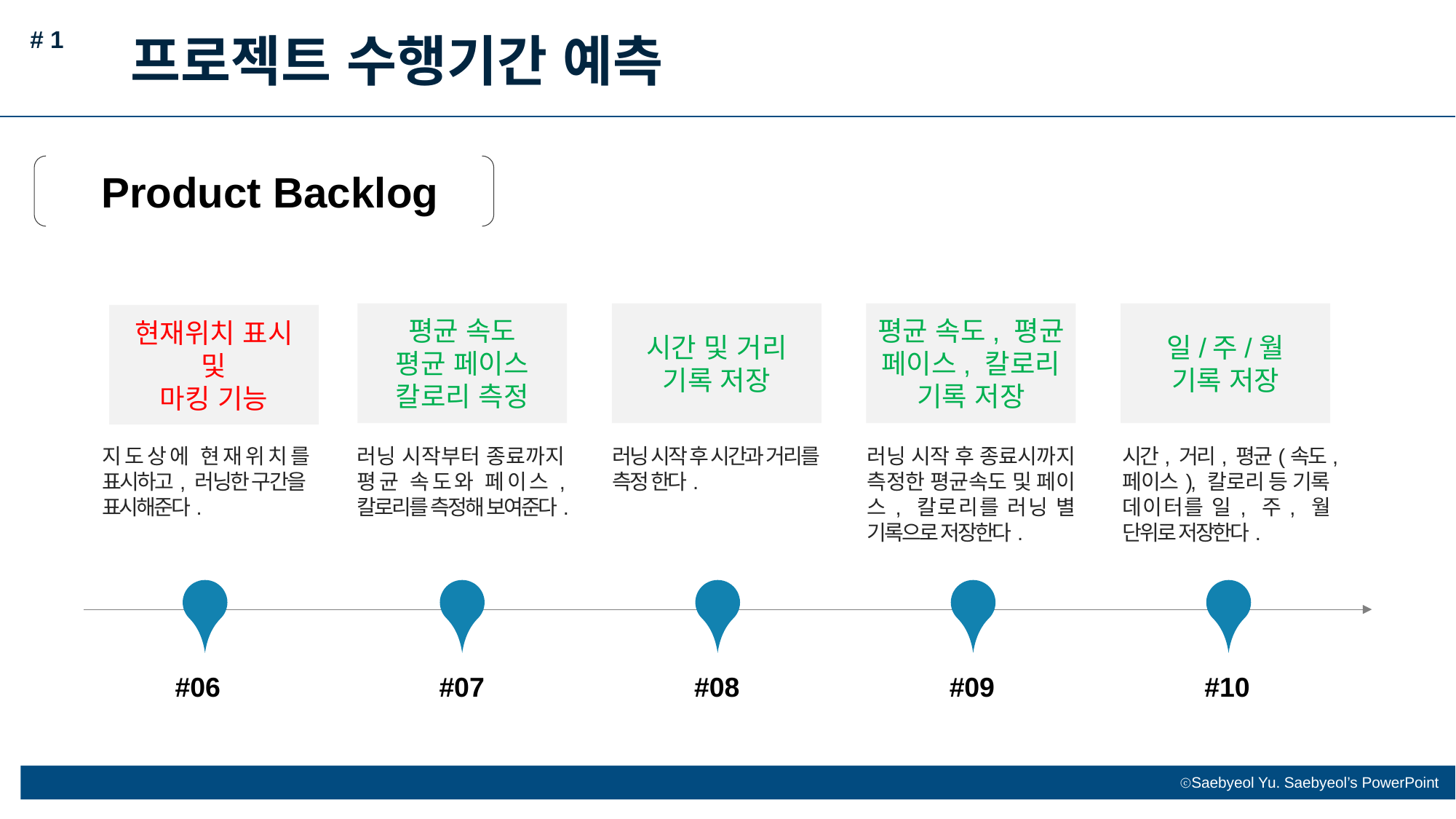

# 1
프로젝트 수행기간 예측

Product Backlog
평균 속도
평균 페이스
칼로리 측정
시간 및 거리
기록 저장
평균 속도, 평균 페이스, 칼로리 기록 저장
일/주/월
기록 저장
현재위치 표시
및
마킹 기능
시간, 거리, 평균(속도,페이스), 칼로리 등 기록 데이터를 일, 주, 월 단위로 저장한다.
러닝 시작 후 종료시까지 측정한 평균속도 및 페이스, 칼로리를 러닝 별 기록으로 저장한다.
러닝 시작 후 시간과 거리를 측정 한다.
러닝 시작부터 종료까지 평균 속도와 페이스, 칼로리를 측정해 보여준다.
지도상에 현재위치를 표시하고, 러닝한 구간을  표시해준다.

#07

#08

#09

#10

#06